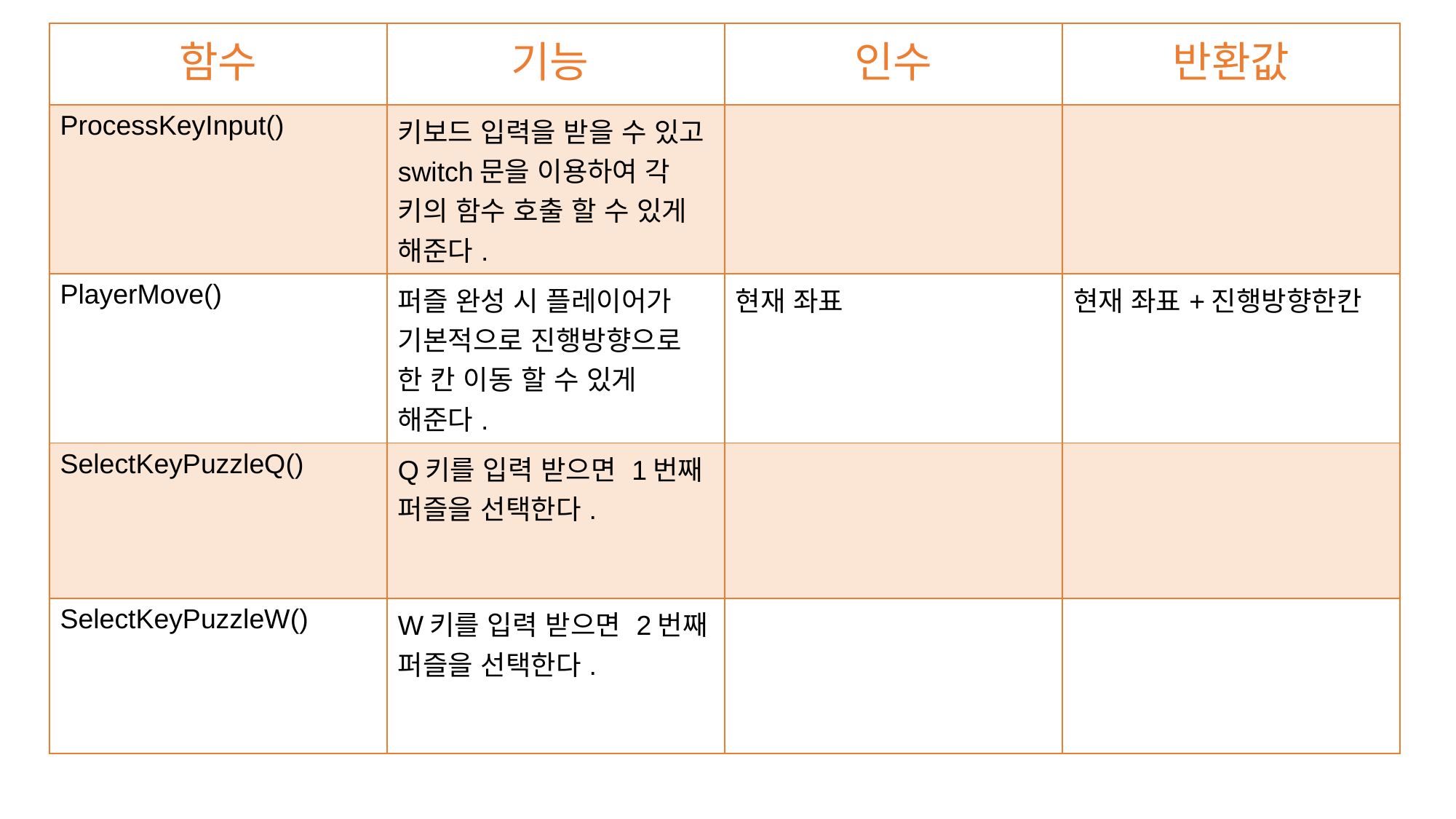

| 함수 | 기능 | 인수 | 반환값 |
| --- | --- | --- | --- |
| ProcessKeyInput() | 키보드 입력을 받을 수 있고 switch문을 이용하여 각 키의 함수 호출 할 수 있게 해준다. |  |  |
| PlayerMove() | 퍼즐 완성 시 플레이어가 기본적으로 진행방향으로 한 칸 이동 할 수 있게 해준다. | 현재 좌표 | 현재 좌표+진행방향한칸 |
| SelectKeyPuzzleQ() | Q키를 입력 받으면 1번째 퍼즐을 선택한다. |  |  |
| SelectKeyPuzzleW() | W키를 입력 받으면 2번째 퍼즐을 선택한다. |  |  |